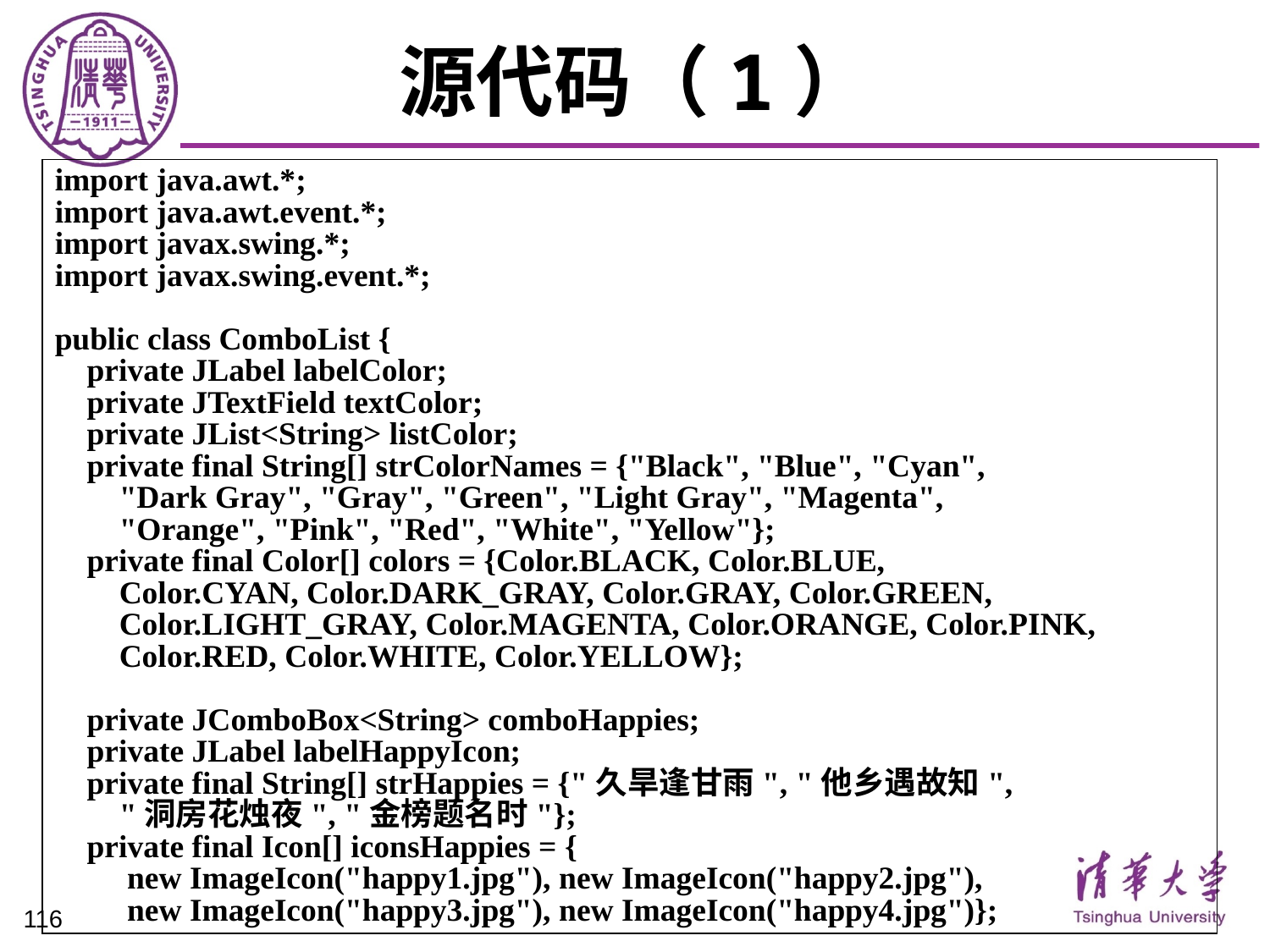

# 源代码（1）
import java.awt.*;
import java.awt.event.*;
import javax.swing.*;
import javax.swing.event.*;

public class ComboList {
    private JLabel labelColor;
    private JTextField textColor;
    private JList<String> listColor;
    private final String[] strColorNames = {"Black", "Blue", "Cyan",
        "Dark Gray", "Gray", "Green", "Light Gray", "Magenta",
        "Orange", "Pink", "Red", "White", "Yellow"};
    private final Color[] colors = {Color.BLACK, Color.BLUE,
        Color.CYAN, Color.DARK_GRAY, Color.GRAY, Color.GREEN,
        Color.LIGHT_GRAY, Color.MAGENTA, Color.ORANGE, Color.PINK,
        Color.RED, Color.WHITE, Color.YELLOW};

    private JComboBox<String> comboHappies;
    private JLabel labelHappyIcon;
    private final String[] strHappies = {"久旱逢甘雨", "他乡遇故知",
        "洞房花烛夜", "金榜题名时"};
    private final Icon[] iconsHappies = {
         new ImageIcon("happy1.jpg"), new ImageIcon("happy2.jpg"),
         new ImageIcon("happy3.jpg"), new ImageIcon("happy4.jpg")};
116